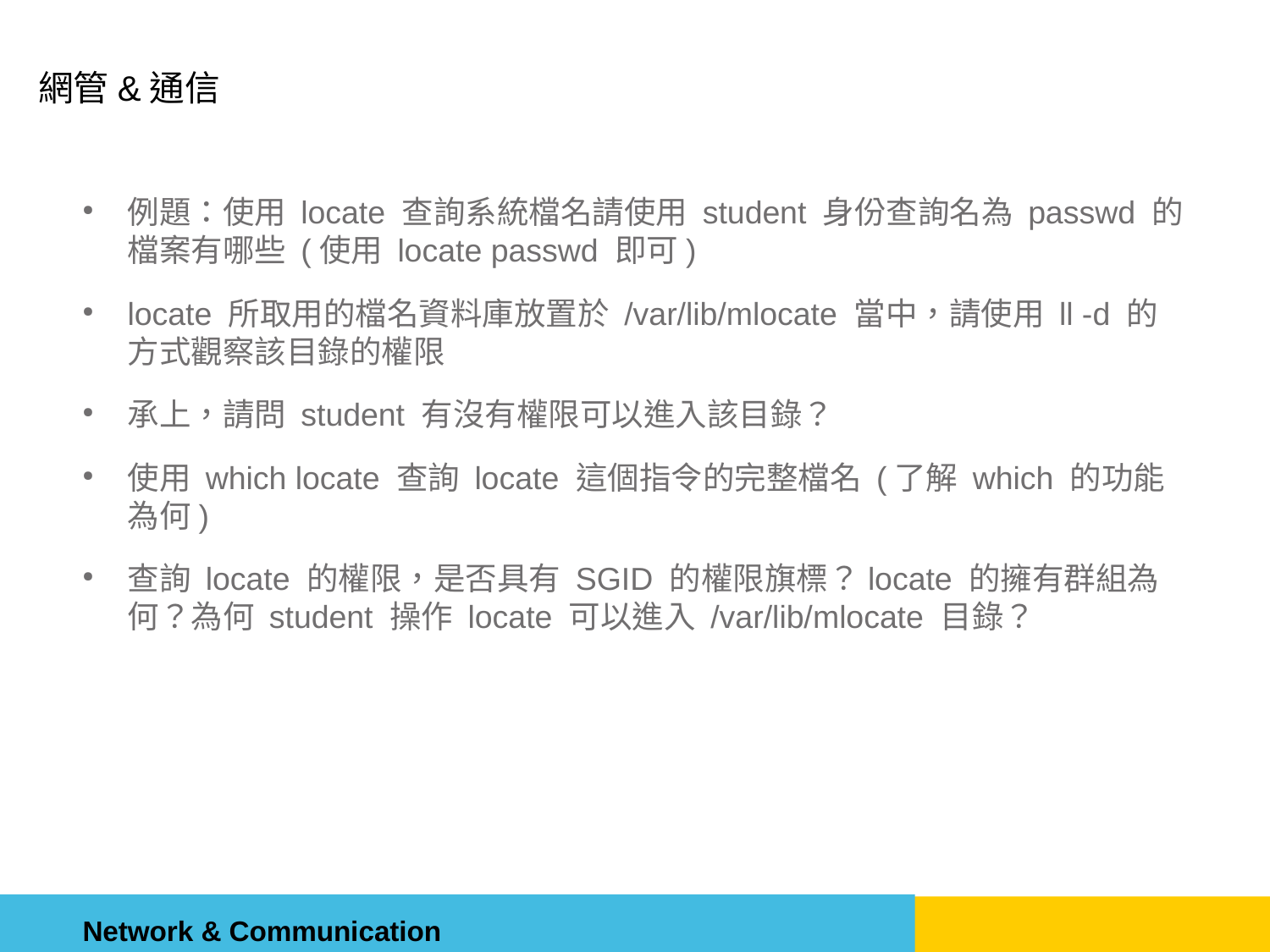

例題：使用 locate 查詢系統檔名請使用 student 身份查詢名為 passwd 的檔案有哪些 (使用 locate passwd 即可)
locate 所取用的檔名資料庫放置於 /var/lib/mlocate 當中，請使用 ll -d 的方式觀察該目錄的權限
承上，請問 student 有沒有權限可以進入該目錄？
使用 which locate 查詢 locate 這個指令的完整檔名 (了解 which 的功能為何)
查詢 locate 的權限，是否具有 SGID 的權限旗標？locate 的擁有群組為何？為何 student 操作 locate 可以進入 /var/lib/mlocate 目錄？